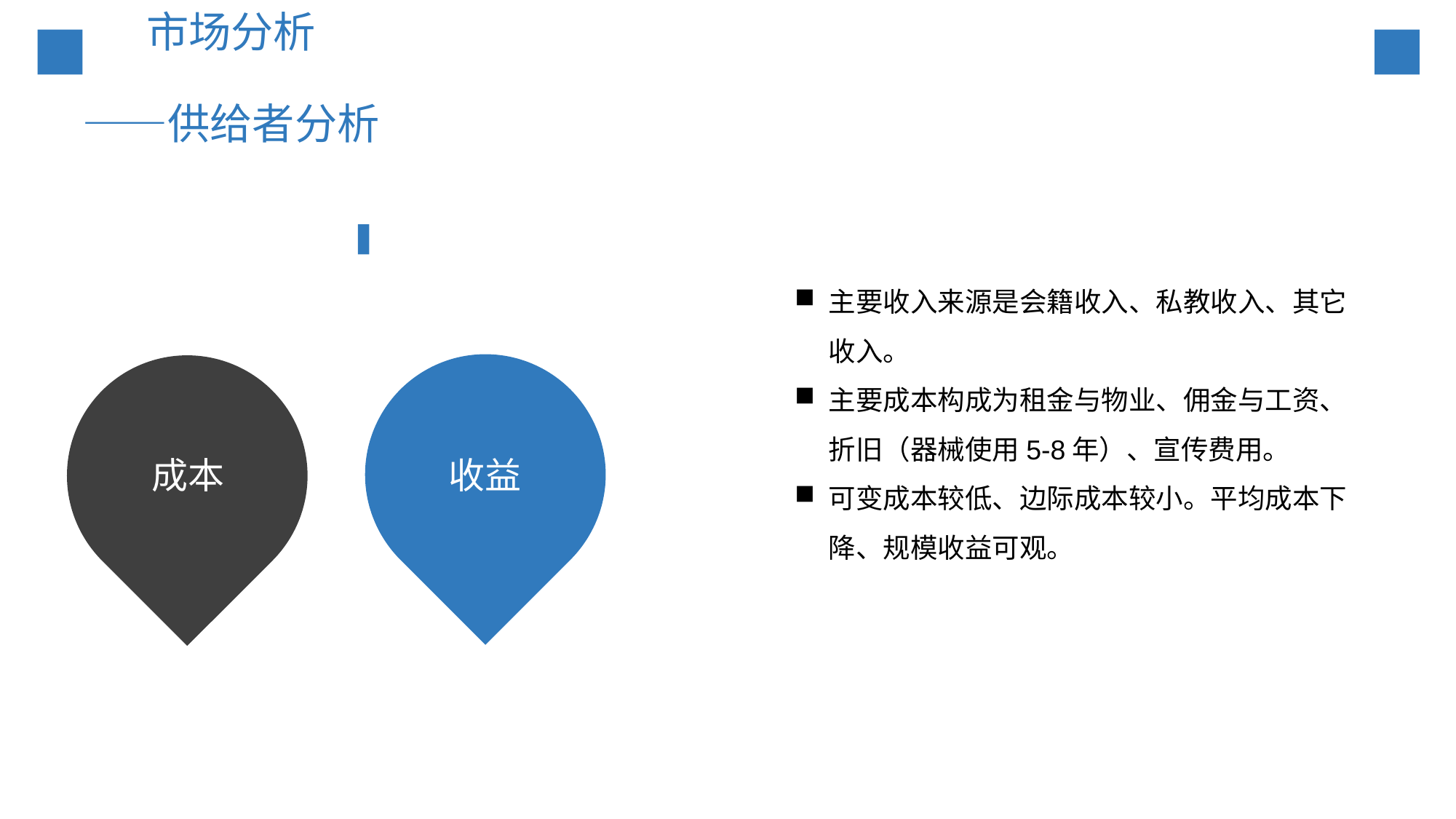

# 市场分析 ——供给者分析

主要收入来源是会籍收入、私教收入、其它收入。
主要成本构成为租金与物业、佣金与工资、折旧（器械使用5-8年）、宣传费用。
可变成本较低、边际成本较小。平均成本下降、规模收益可观。

成本
收益